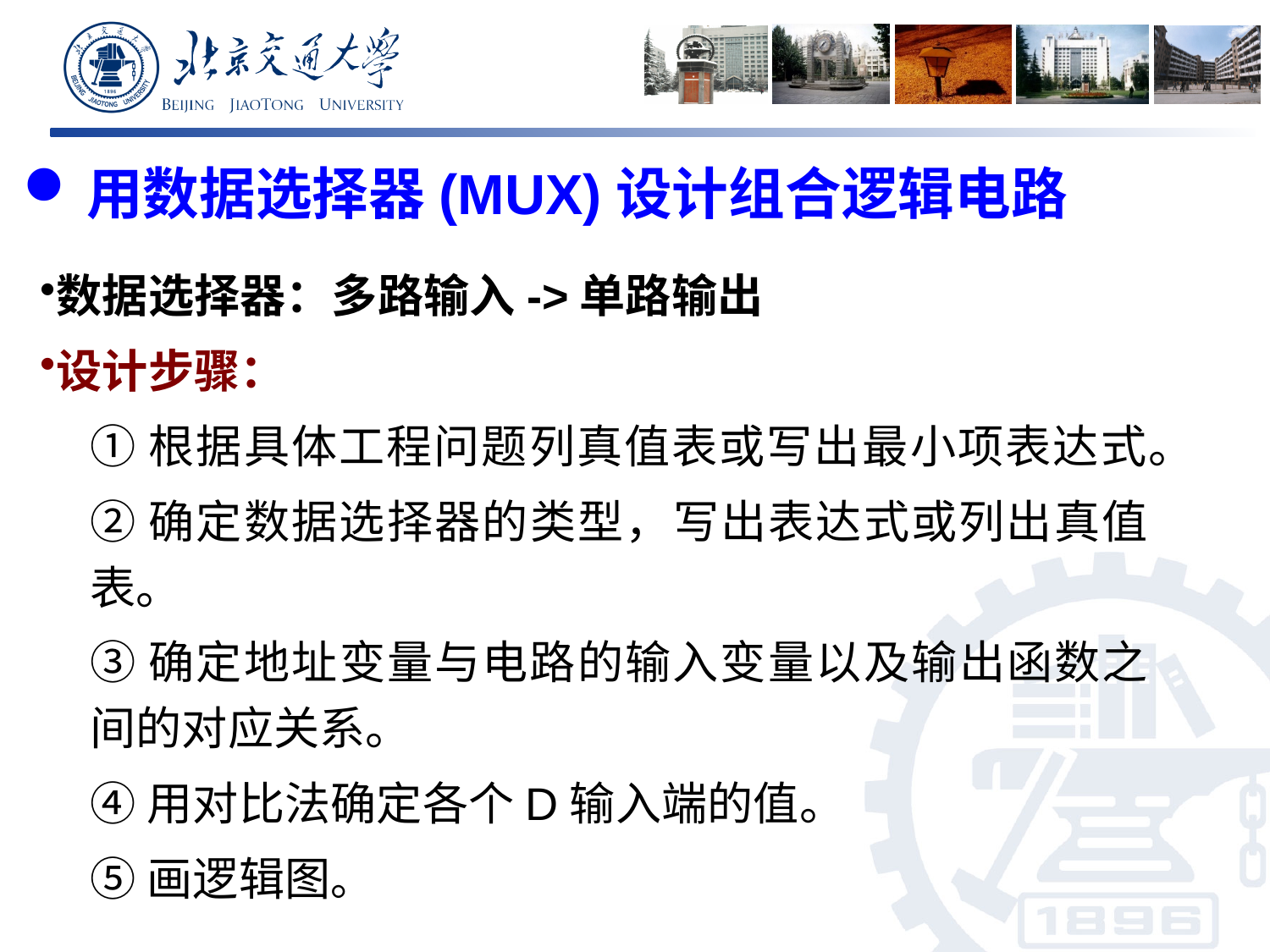

# 用数据选择器(MUX)设计组合逻辑电路
数据选择器：多路输入->单路输出
设计步骤：
①根据具体工程问题列真值表或写出最小项表达式。
②确定数据选择器的类型，写出表达式或列出真值表。
③确定地址变量与电路的输入变量以及输出函数之间的对应关系。
④用对比法确定各个D输入端的值。
⑤画逻辑图。